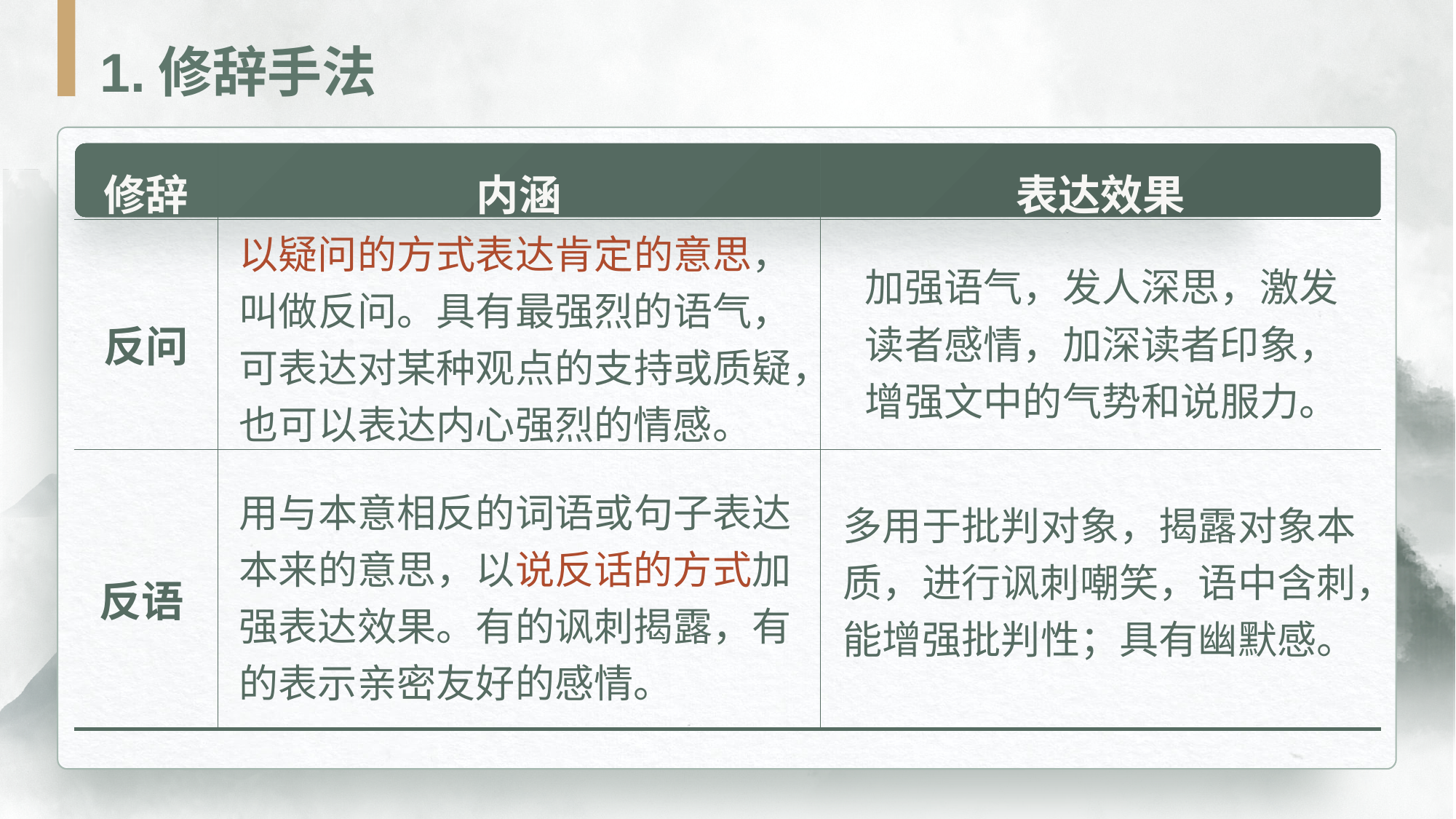

1.修辞手法

| 修辞 | 内涵 | 表达效果 |
| --- | --- | --- |
| 反问 |  |  |
| 反语 |  |  |
以疑问的方式表达肯定的意思，叫做反问。具有最强烈的语气，可表达对某种观点的支持或质疑，也可以表达内心强烈的情感。
加强语气，发人深思，激发读者感情，加深读者印象，增强文中的气势和说服力。
用与本意相反的词语或句子表达本来的意思，以说反话的方式加强表达效果。有的讽刺揭露，有的表示亲密友好的感情。
多用于批判对象，揭露对象本质，进行讽刺嘲笑，语中含刺，能增强批判性；具有幽默感。